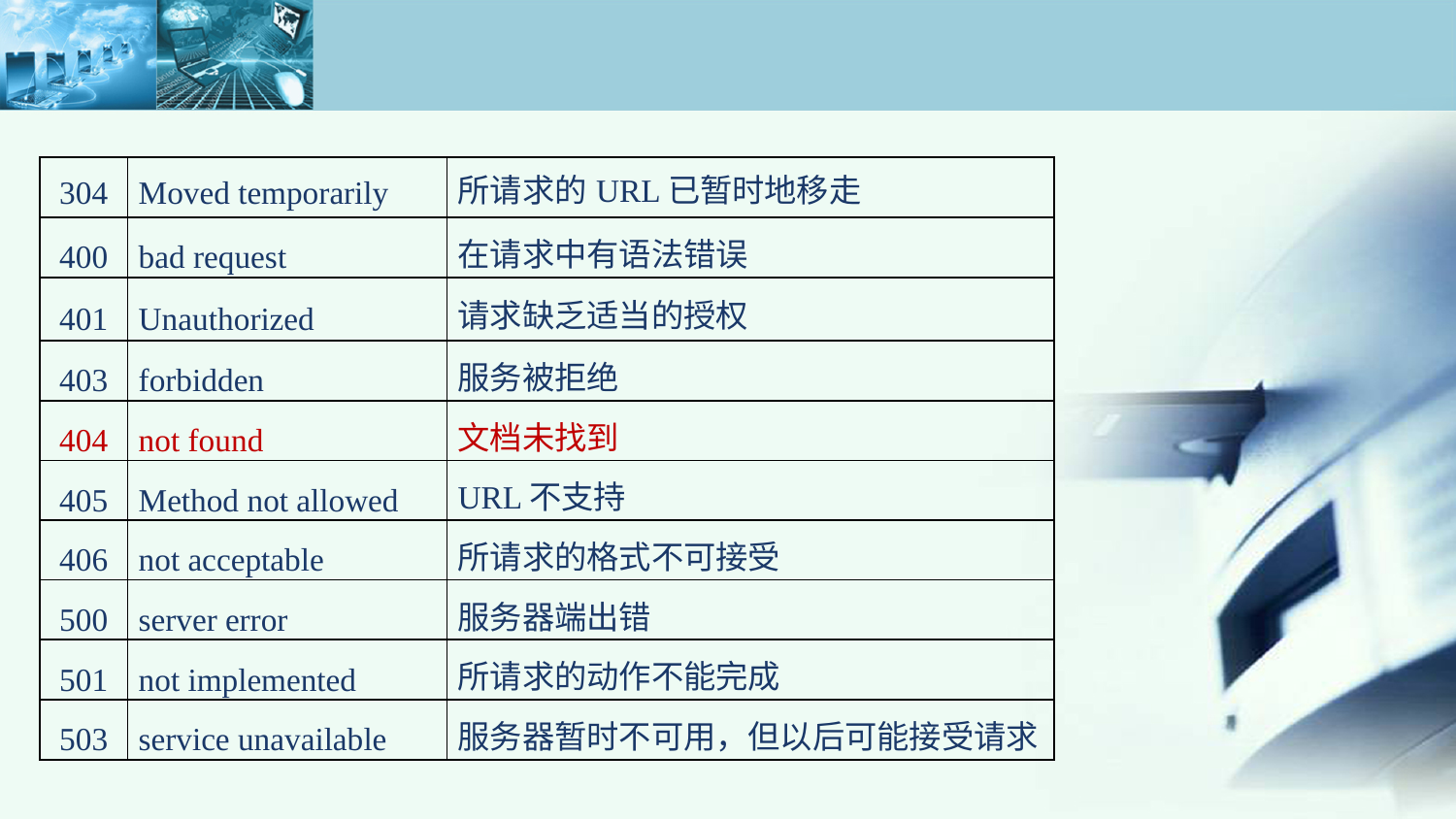

| 304 | Moved temporarily | 所请求的URL已暂时地移走 |
| --- | --- | --- |
| 400 | bad request | 在请求中有语法错误 |
| 401 | Unauthorized | 请求缺乏适当的授权 |
| 403 | forbidden | 服务被拒绝 |
| 404 | not found | 文档未找到 |
| 405 | Method not allowed | URL不支持 |
| 406 | not acceptable | 所请求的格式不可接受 |
| 500 | server error | 服务器端出错 |
| 501 | not implemented | 所请求的动作不能完成 |
| 503 | service unavailable | 服务器暂时不可用，但以后可能接受请求 |